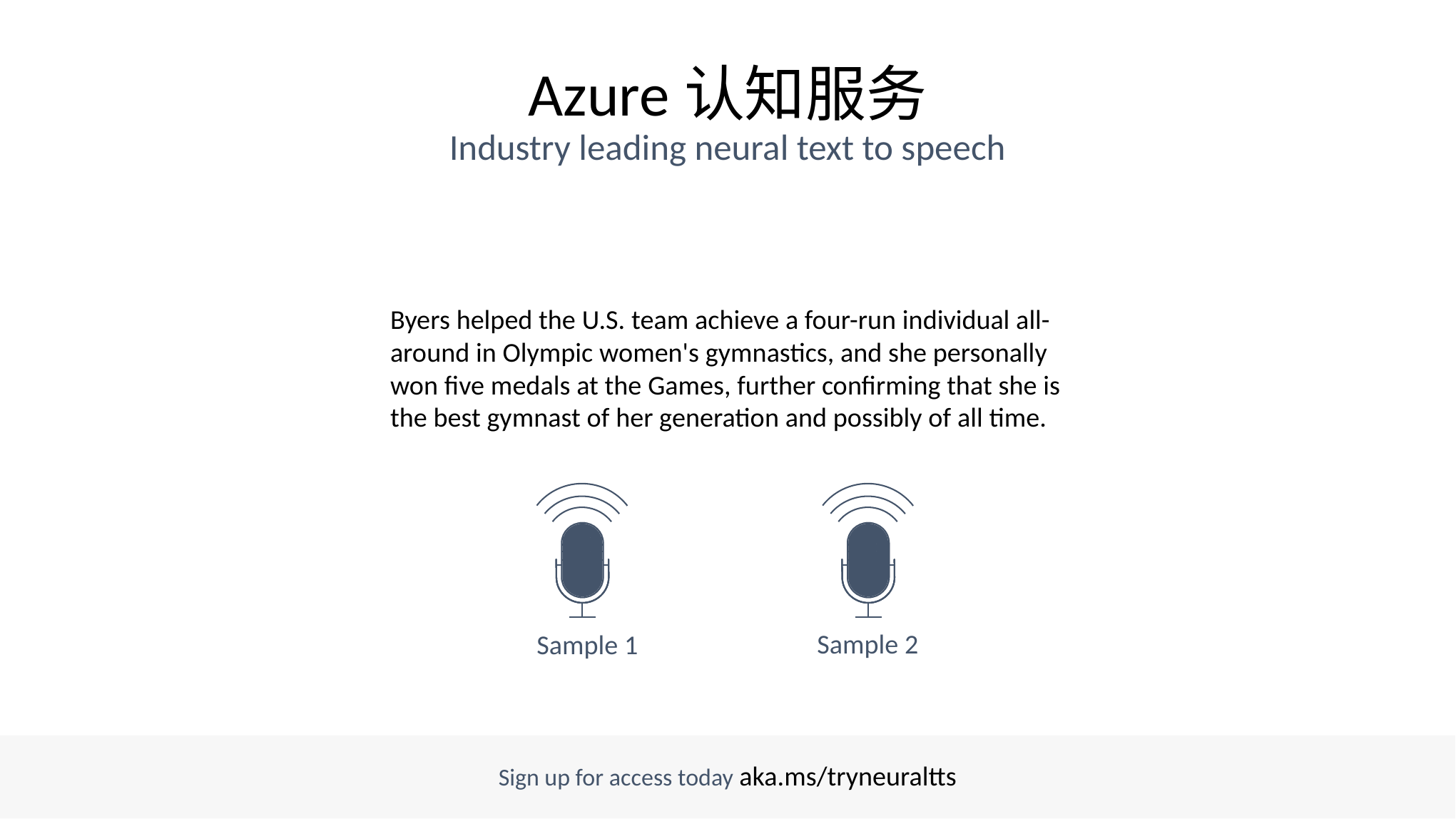

# Azure认知服务 Industry leading neural text to speech
Byers helped the U.S. team achieve a four-run individual all-around in Olympic women's gymnastics, and she personally won five medals at the Games, further confirming that she is the best gymnast of her generation and possibly of all time.

Sample 2
Sample 1
Sign up for access today aka.ms/tryneuraltts